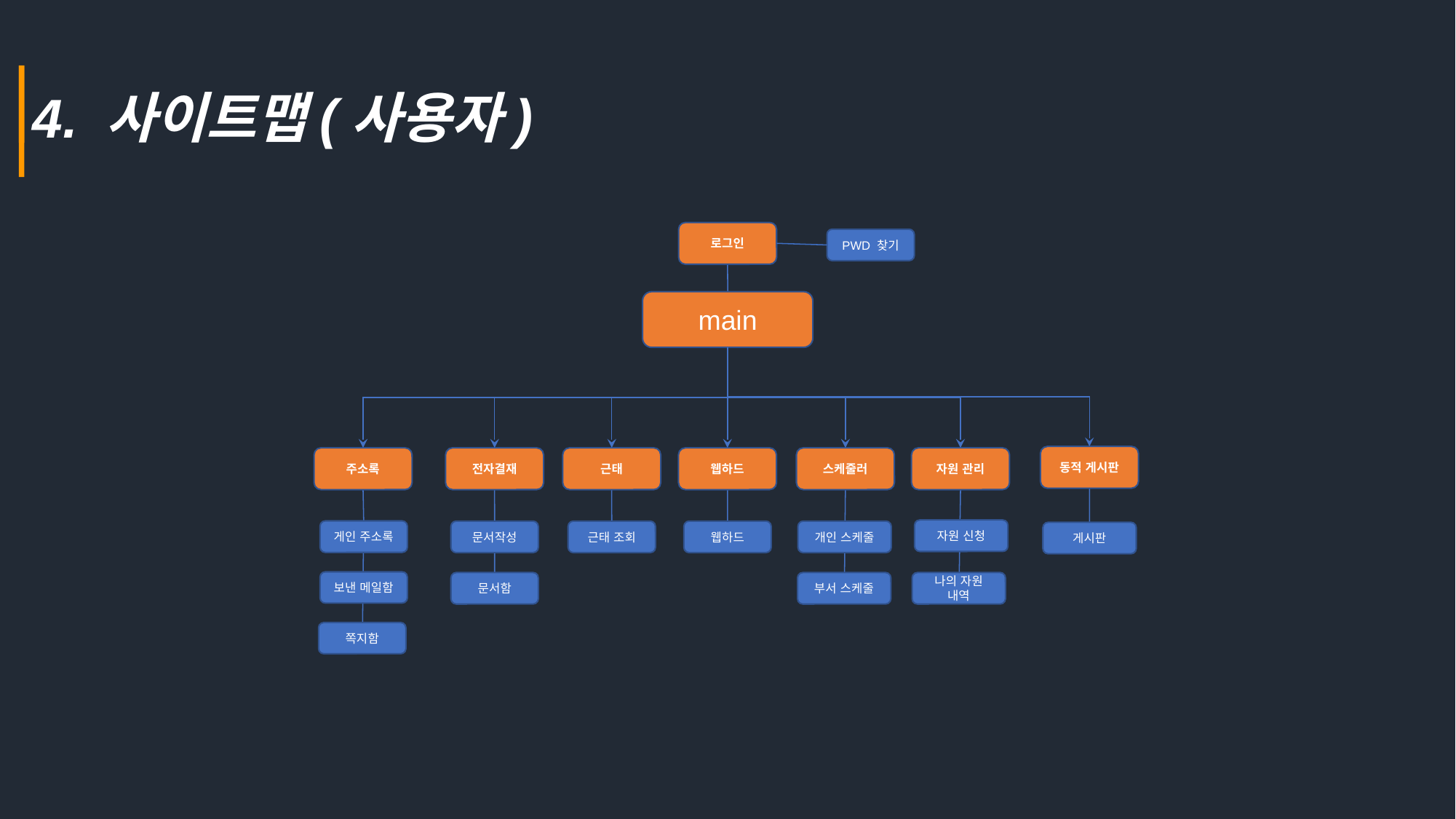

4. 사이트맵(사용자)

로그인
PWD 찾기
main
동적 게시판
자원 관리
스케줄러
웹하드
근태
전자결재
주소록
자원 신청
게인 주소록
웹하드
개인 스케줄
근태 조회
문서작성
게시판
보낸 메일함
문서함
부서 스케줄
나의 자원 내역
쪽지함